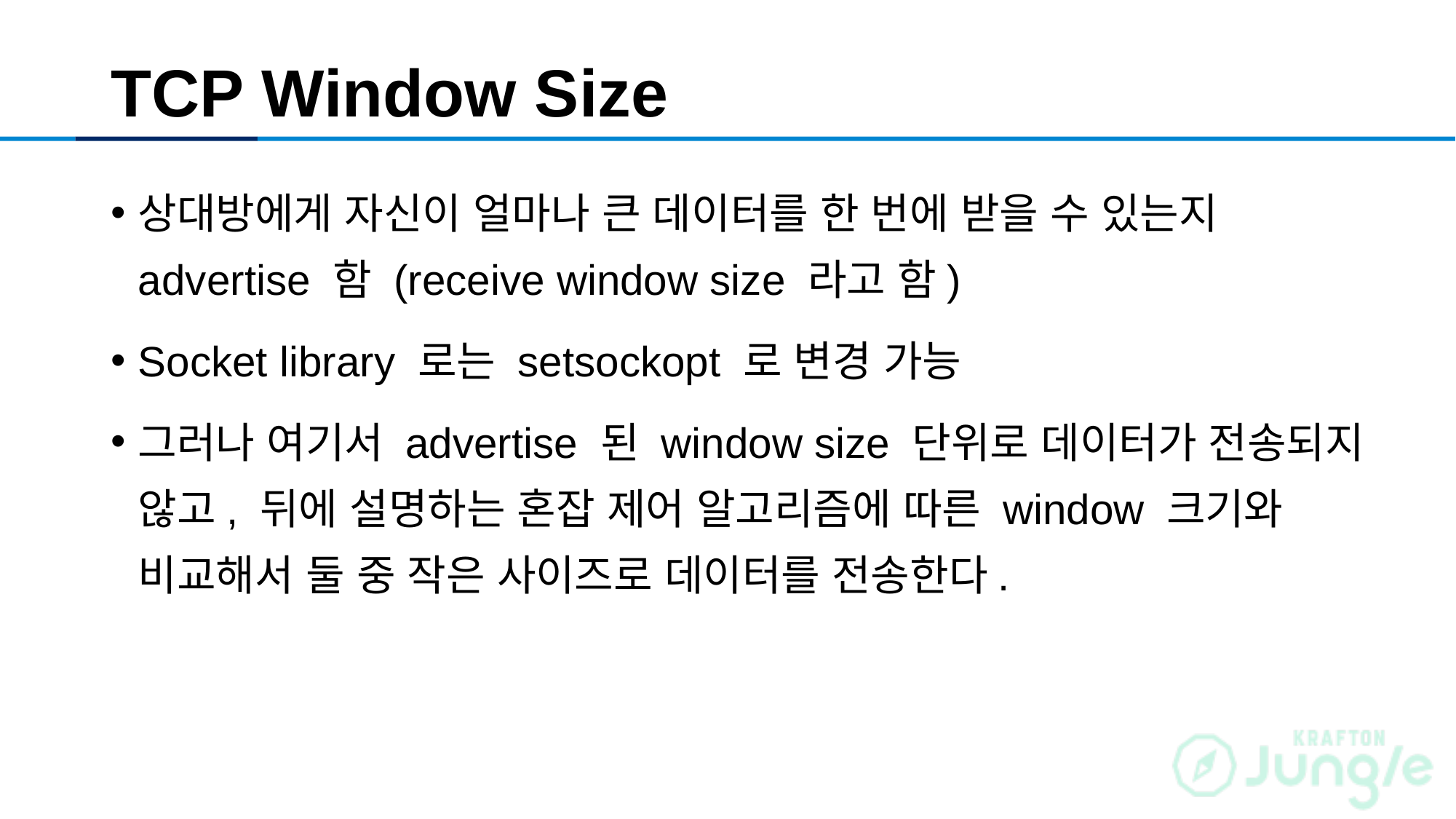

# TCP Window Size
상대방에게 자신이 얼마나 큰 데이터를 한 번에 받을 수 있는지 advertise 함 (receive window size 라고 함)
Socket library 로는 setsockopt 로 변경 가능
그러나 여기서 advertise 된 window size 단위로 데이터가 전송되지 않고, 뒤에 설명하는 혼잡 제어 알고리즘에 따른 window 크기와 비교해서 둘 중 작은 사이즈로 데이터를 전송한다.